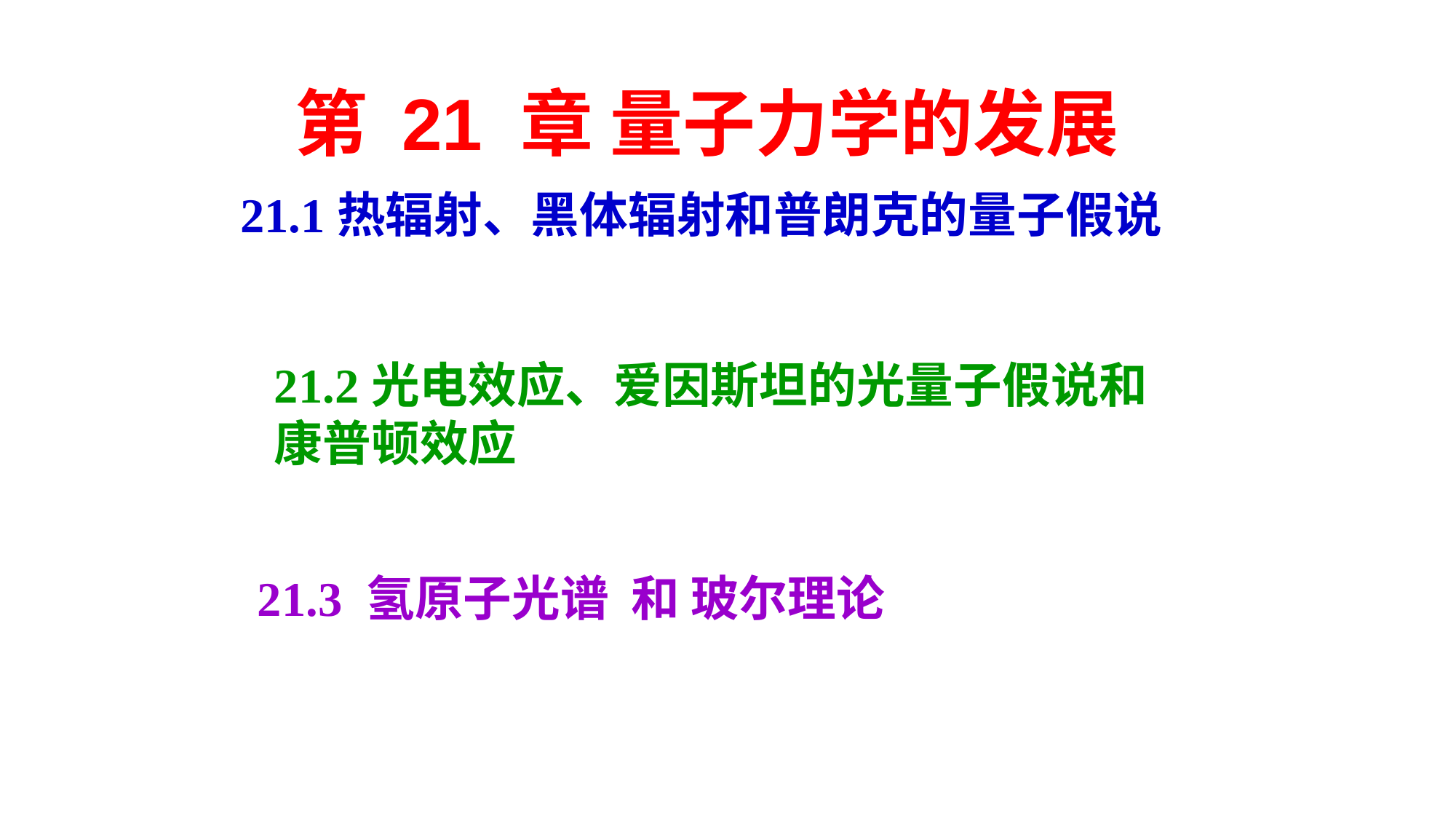

第 21 章 量子力学的发展
21.1热辐射、黑体辐射和普朗克的量子假说
21.2光电效应、爱因斯坦的光量子假说和康普顿效应
21.3 氢原子光谱  和 玻尔理论